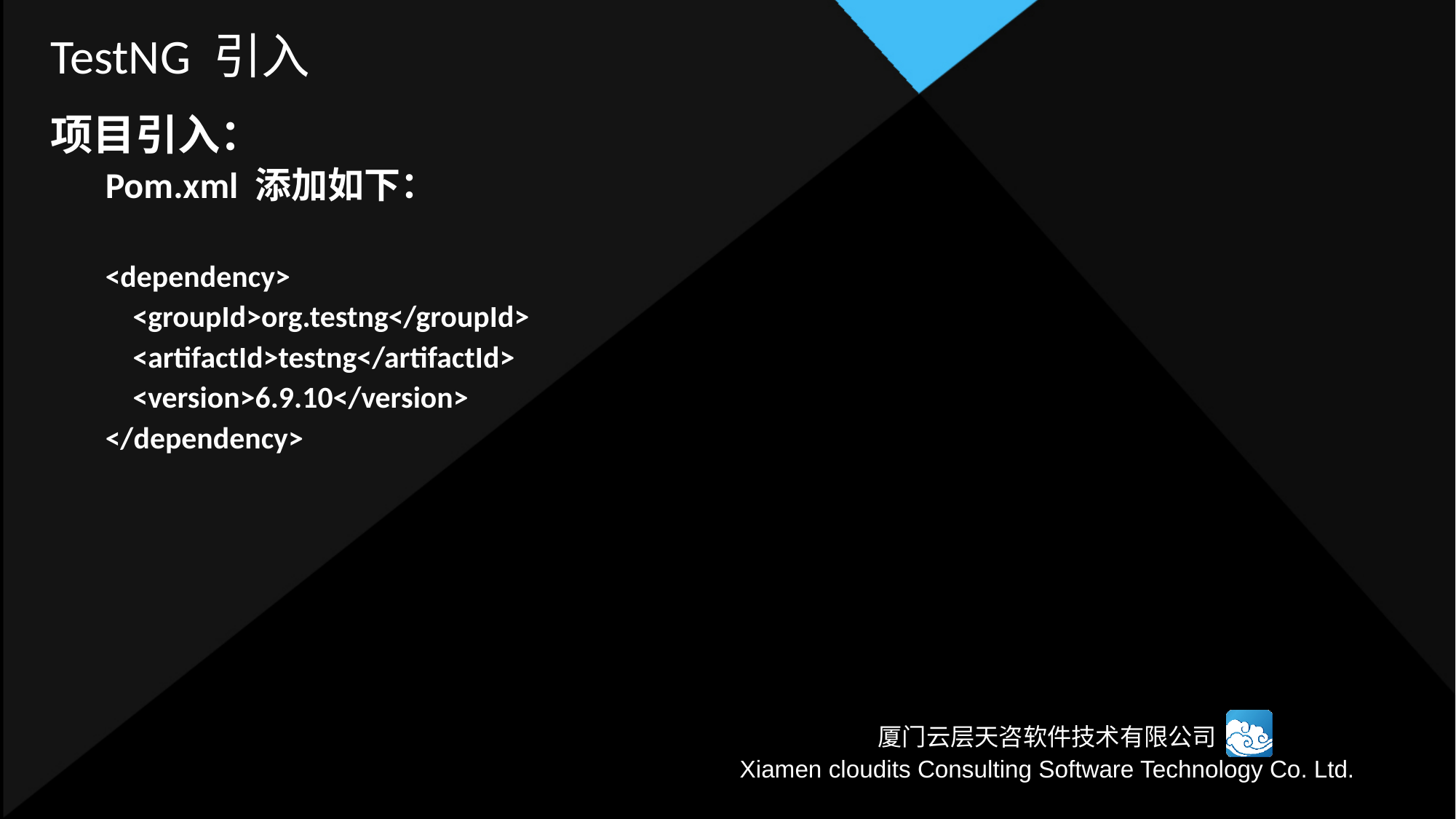

# TestNG 引入
项目引入：
Pom.xml 添加如下：

<dependency>
    <groupId>org.testng</groupId>
    <artifactId>testng</artifactId>
    <version>6.9.10</version>
</dependency>